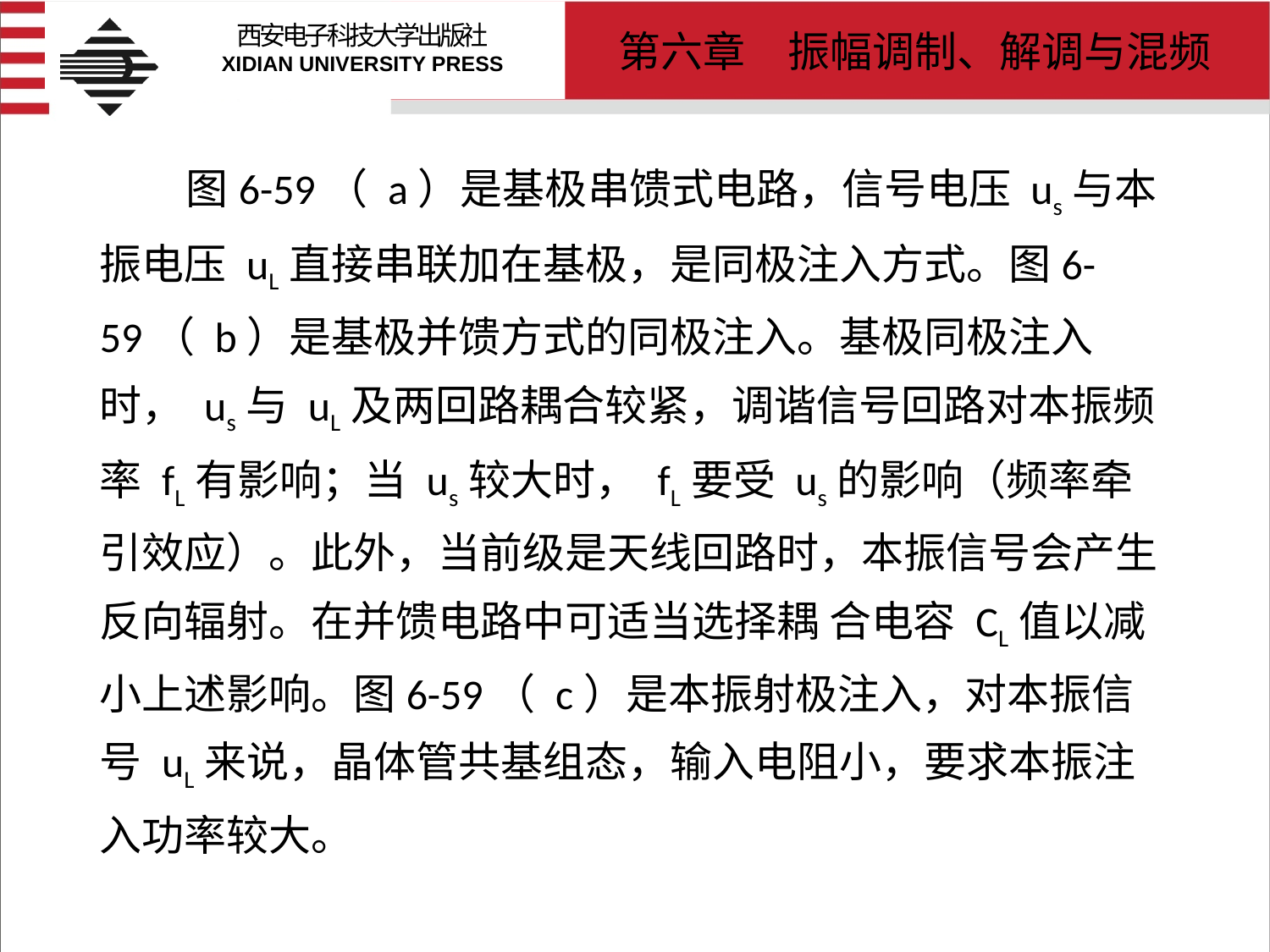

# 图6-59（ a）是基极串馈式电路，信号电压 us与本振电压 uL直接串联加在基极，是同极注入方式。图6-59（ b）是基极并馈方式的同极注入。基极同极注入时， us与 uL及两回路耦合较紧，调谐信号回路对本振频率 fL有影响；当 us较大时， fL要受 us的影响（频率牵引效应）。此外，当前级是天线回路时，本振信号会产生反向辐射。在并馈电路中可适当选择耦 合电容 CL值以减小上述影响。图6-59（ c）是本振射极注入，对本振信号 uL来说，晶体管共基组态，输入电阻小，要求本振注入功率较大。